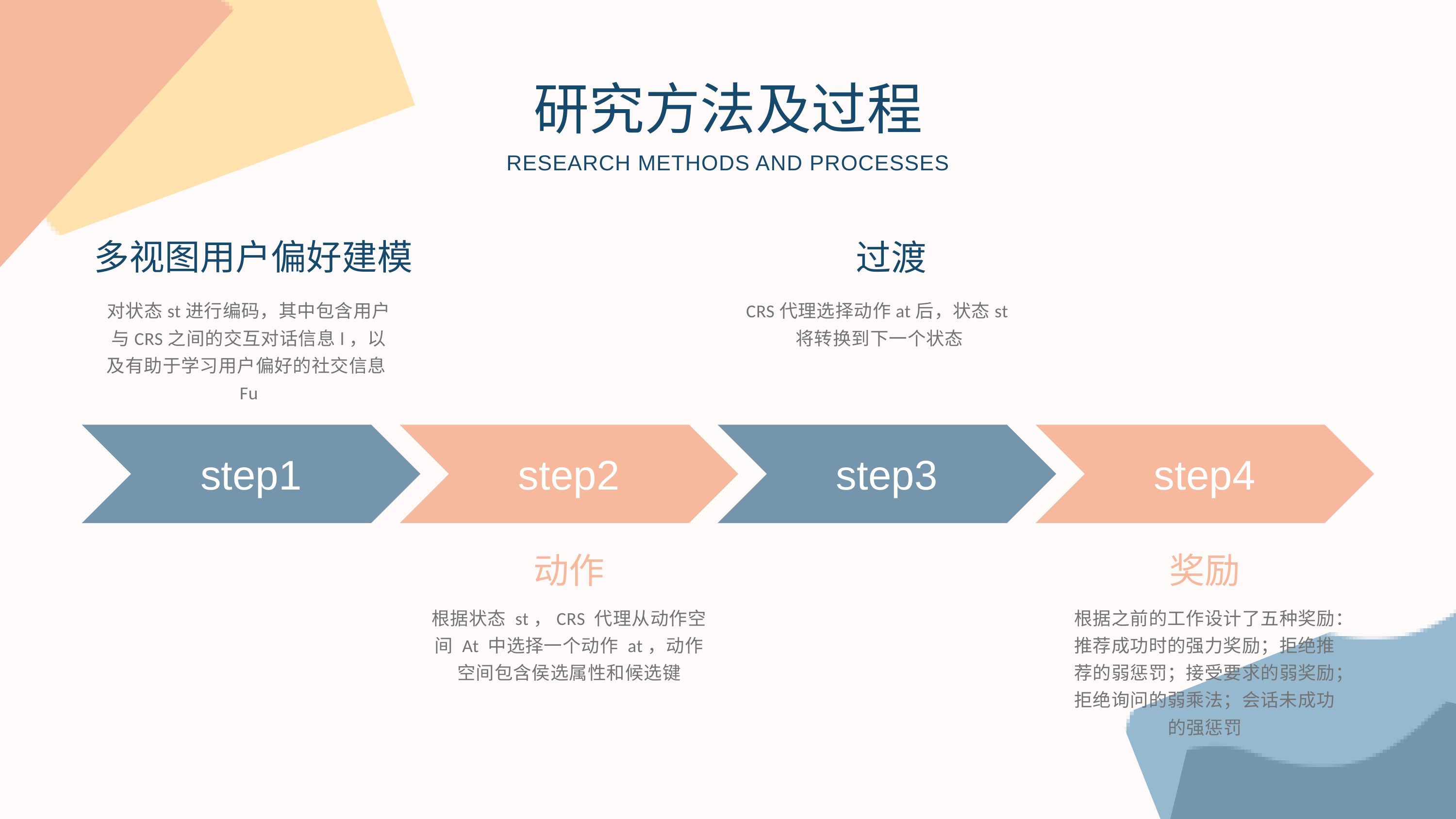

研究方法及过程
RESEARCH METHODS AND PROCESSES
多视图用户偏好建模

过渡
对状态st进行编码，其中包含用户与CRS之间的交互对话信息l，以及有助于学习用户偏好的社交信息Fu

CRS代理选择动作at后，状态st将转换到下一个状态

step1
step2
step3
step4

动作
奖励
根据状态 st，CRS 代理从动作空间 At 中选择一个动作 at，动作空间包含侯选属性和候选键

根据之前的工作设计了五种奖励：推荐成功时的强力奖励；拒绝推荐的弱惩罚；接受要求的弱奖励；拒绝询问的弱乘法；会话未成功的强惩罚